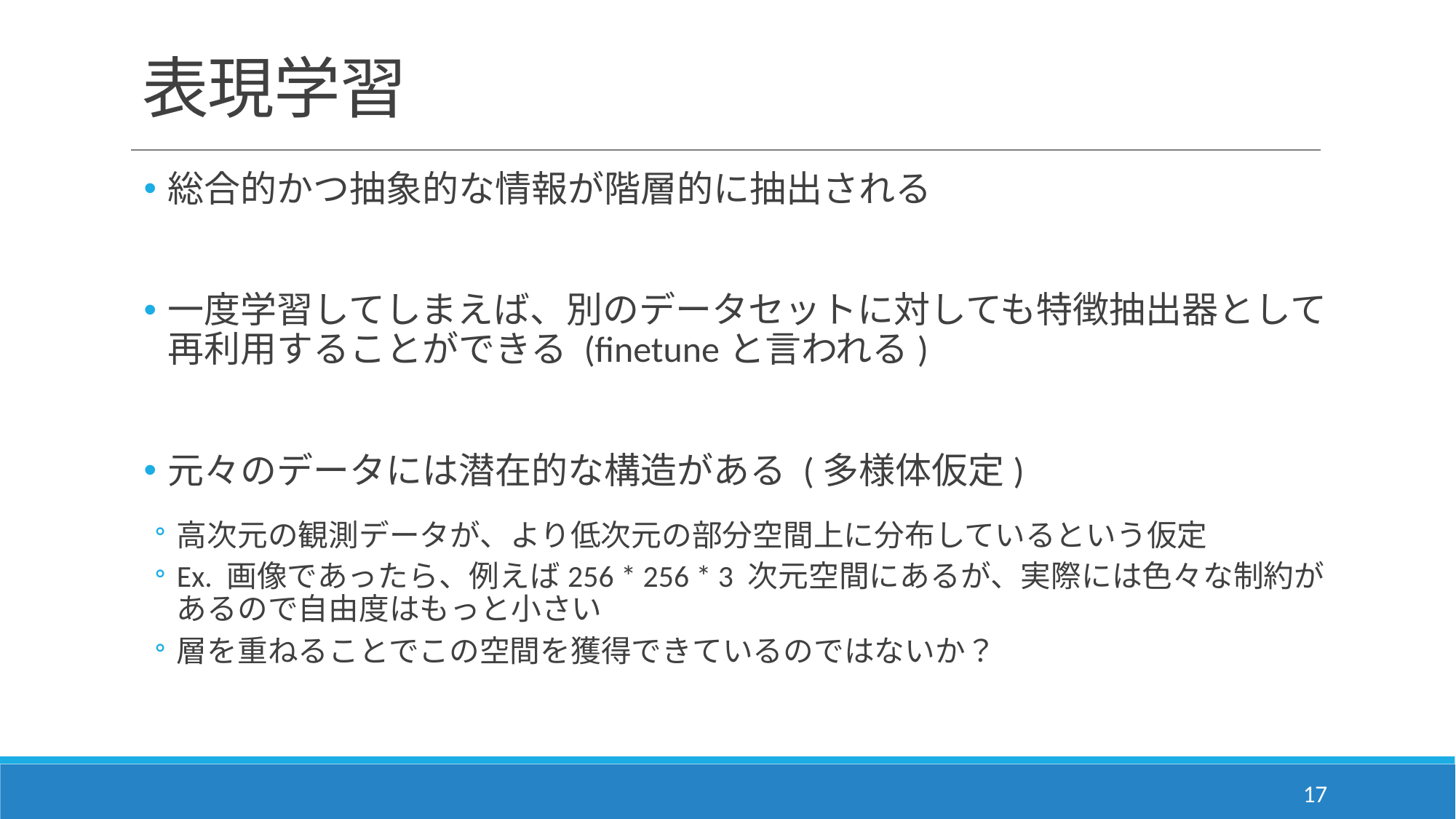

# 表現学習
総合的かつ抽象的な情報が階層的に抽出される

一度学習してしまえば、別のデータセットに対しても特徴抽出器として再利用することができる (finetuneと言われる)

元々のデータには潜在的な構造がある (多様体仮定)
高次元の観測データが、より低次元の部分空間上に分布しているという仮定
Ex. 画像であったら、例えば256 * 256 * 3 次元空間にあるが、実際には色々な制約があるので自由度はもっと小さい
層を重ねることでこの空間を獲得できているのではないか？

17